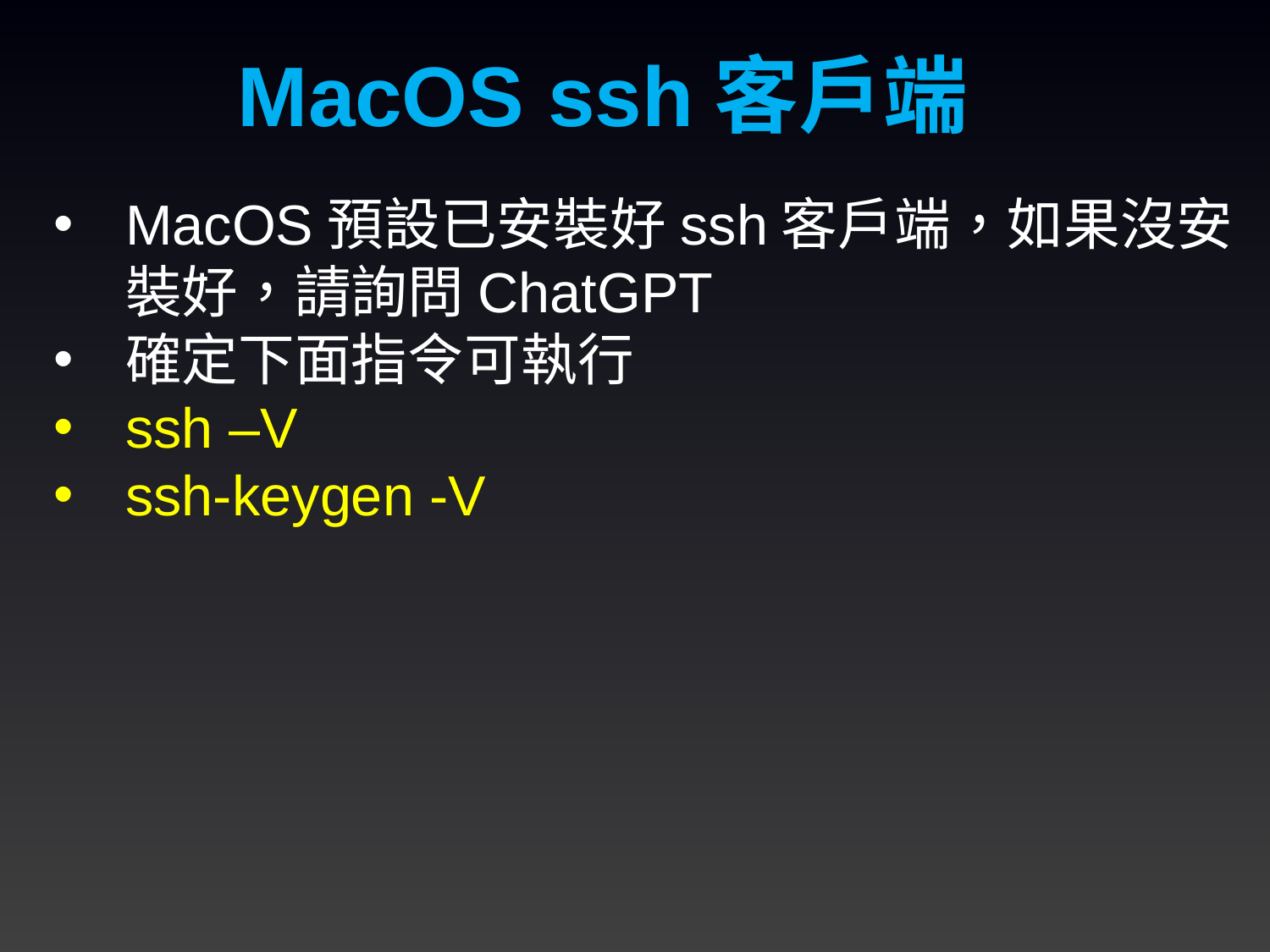

MacOS ssh客戶端
MacOS預設已安裝好ssh客戶端，如果沒安裝好，請詢問ChatGPT
確定下面指令可執行
ssh –V
ssh-keygen -V